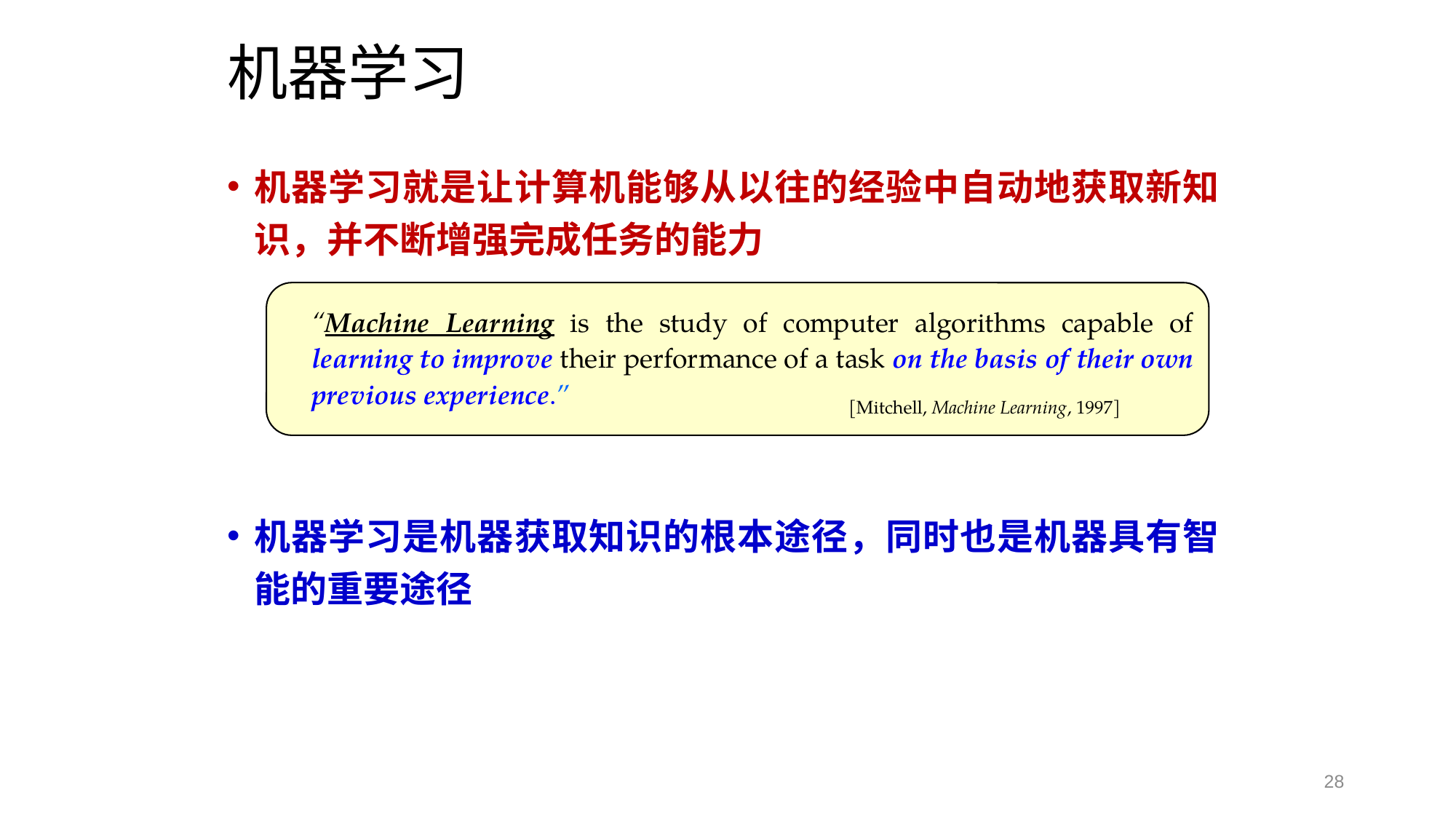

# 机器学习
机器学习就是让计算机能够从以往的经验中自动地获取新知识，并不断增强完成任务的能力

机器学习是机器获取知识的根本途径，同时也是机器具有智能的重要途径

“Machine Learning is the study of computer algorithms capable of learning to improve their performance of a task on the basis of their own previous experience.”
[Mitchell, Machine Learning, 1997]
28